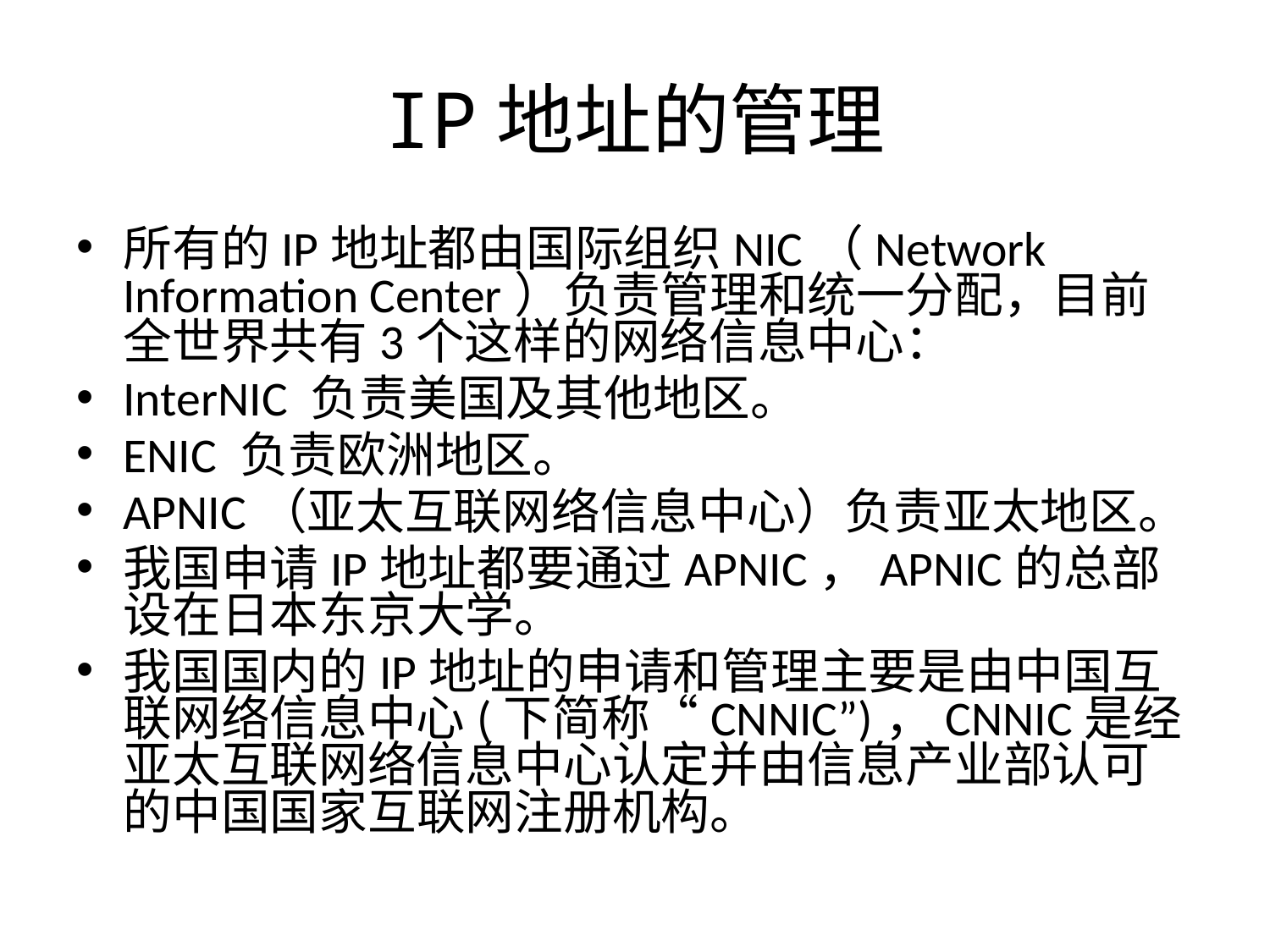

# IP地址的管理
所有的IP地址都由国际组织NIC（Network Information Center）负责管理和统一分配，目前全世界共有3个这样的网络信息中心：
InterNIC 负责美国及其他地区。
ENIC 负责欧洲地区。
APNIC（亚太互联网络信息中心）负责亚太地区。
我国申请IP地址都要通过APNIC，APNIC的总部设在日本东京大学。
我国国内的IP地址的申请和管理主要是由中国互联网络信息中心(下简称“CNNIC”)，CNNIC是经亚太互联网络信息中心认定并由信息产业部认可的中国国家互联网注册机构。